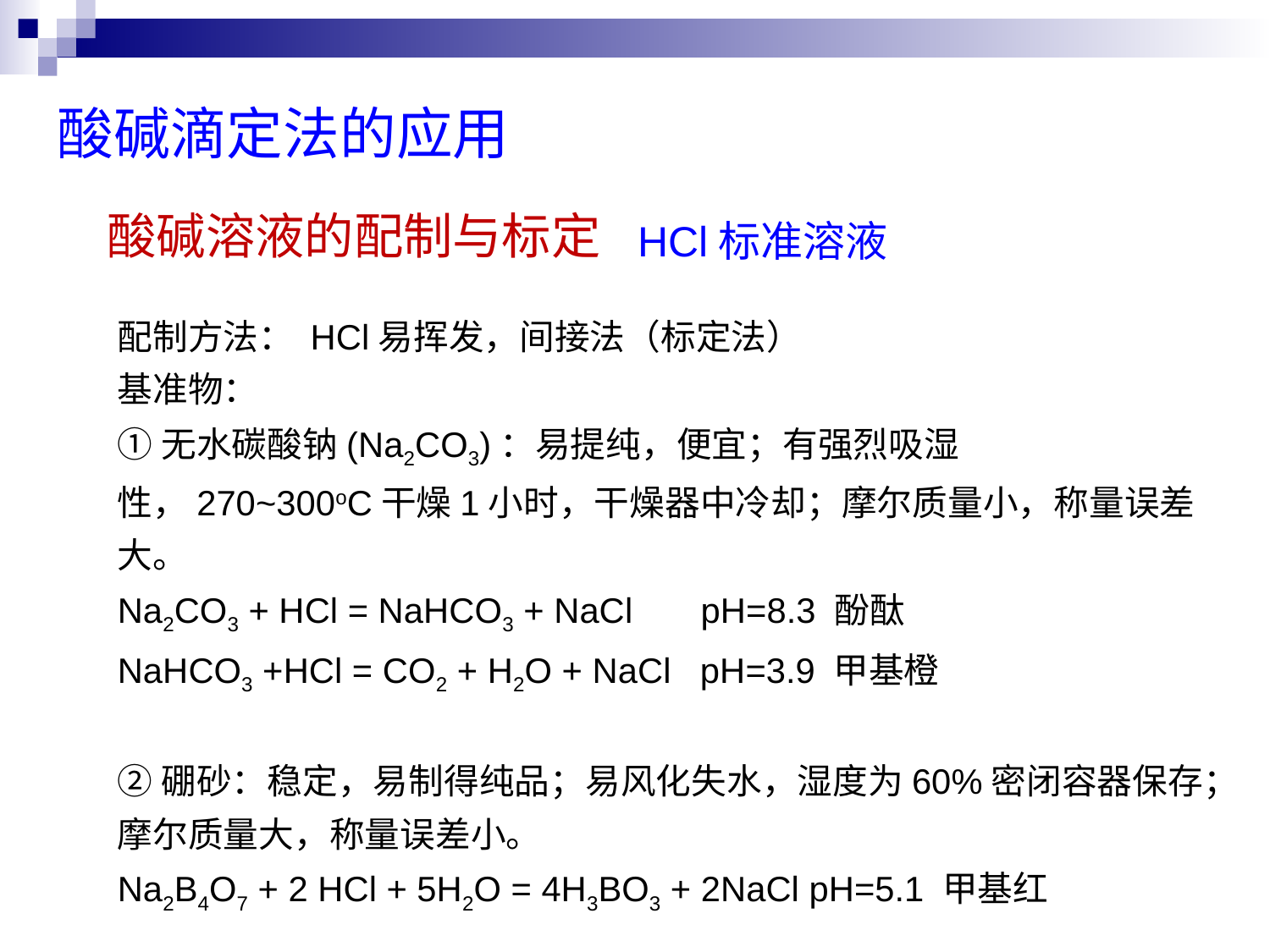

酸碱滴定法的应用
酸碱溶液的配制与标定
HCl标准溶液
配制方法： HCl易挥发，间接法（标定法）
基准物：
①无水碳酸钠(Na2CO3)：易提纯，便宜；有强烈吸湿性，270~300oC干燥1小时，干燥器中冷却；摩尔质量小，称量误差大。
Na2CO3 + HCl = NaHCO3 + NaCl       pH=8.3 酚酞
NaHCO3 +HCl = CO2 + H2O + NaCl   pH=3.9 甲基橙

②硼砂：稳定，易制得纯品；易风化失水，湿度为60%密闭容器保存；摩尔质量大，称量误差小。
Na2B4O7 + 2 HCl + 5H2O = 4H3BO3 + 2NaCl pH=5.1 甲基红